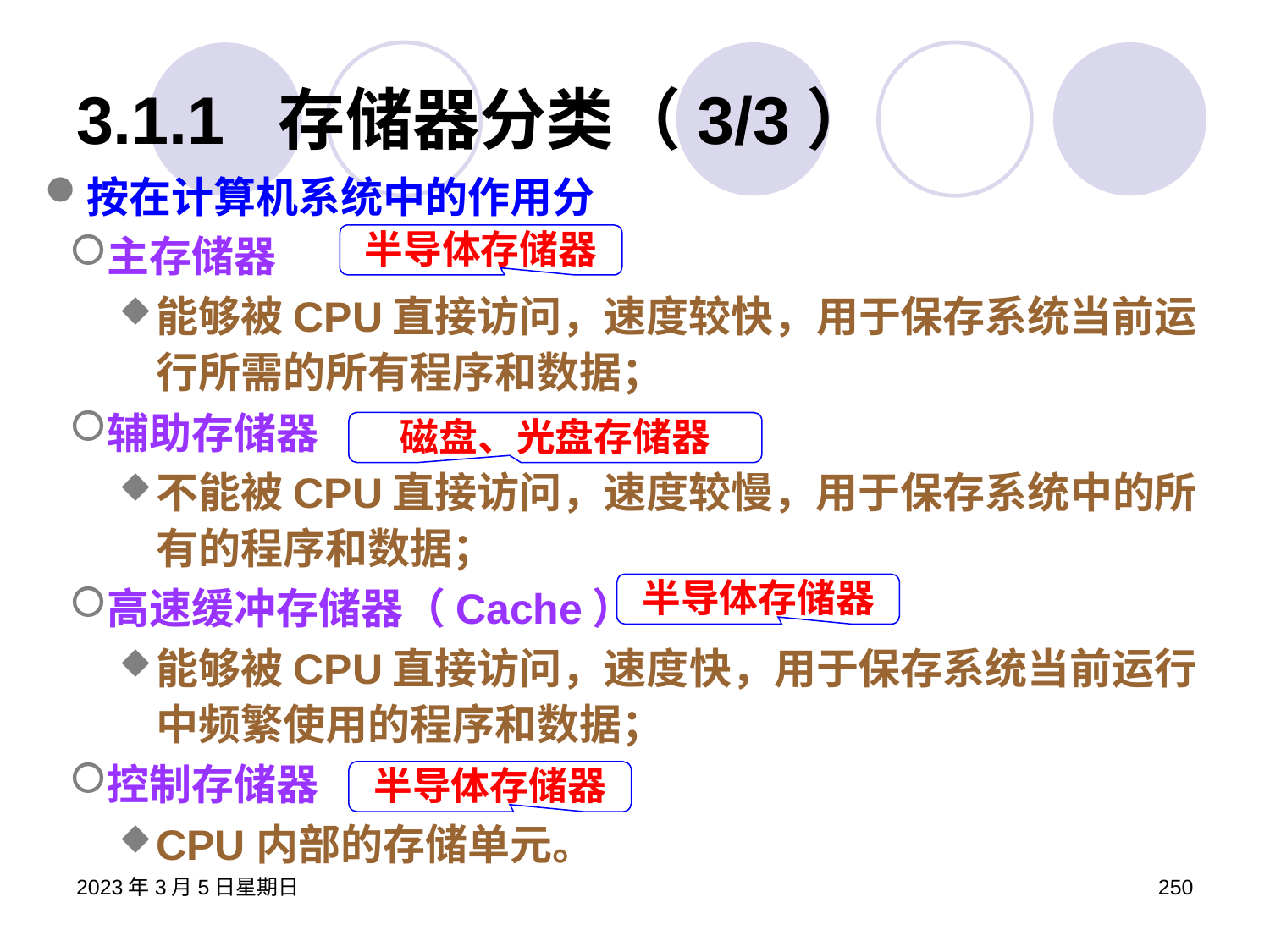

# 3.1.1  存储器分类（3/3）
按在计算机系统中的作用分
主存储器
能够被CPU直接访问，速度较快，用于保存系统当前运行所需的所有程序和数据；
辅助存储器
不能被CPU直接访问，速度较慢，用于保存系统中的所有的程序和数据；
高速缓冲存储器（Cache）
能够被CPU直接访问，速度快，用于保存系统当前运行中频繁使用的程序和数据；
控制存储器
CPU内部的存储单元。
半导体存储器
磁盘、光盘存储器
半导体存储器
半导体存储器
2023年3月5日星期日
250